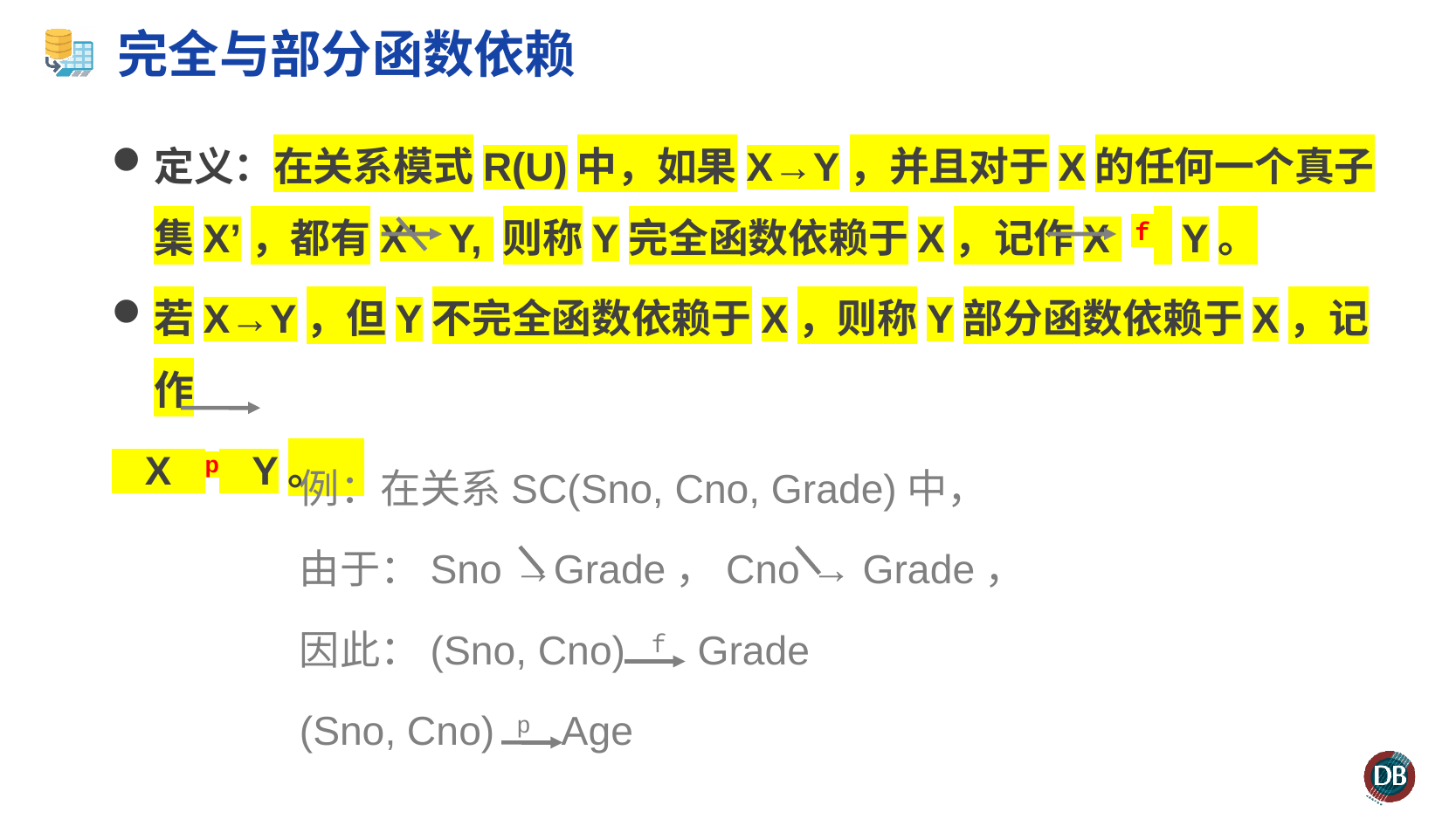

# 完全与部分函数依赖
定义：在关系模式R(U)中，如果X→Y，并且对于X的任何一个真子集X’，都有X’   Y, 则称Y完全函数依赖于X，记作X ｆ  Y。
若X→Y，但Y不完全函数依赖于X，则称Y部分函数依赖于X，记作
   X   p   Y。

例：在关系SC(Sno, Cno, Grade)中，
由于：Sno →Grade，Cno → Grade，
因此：(Sno, Cno) ｆ  Grade
(Sno, Cno)  p   Age